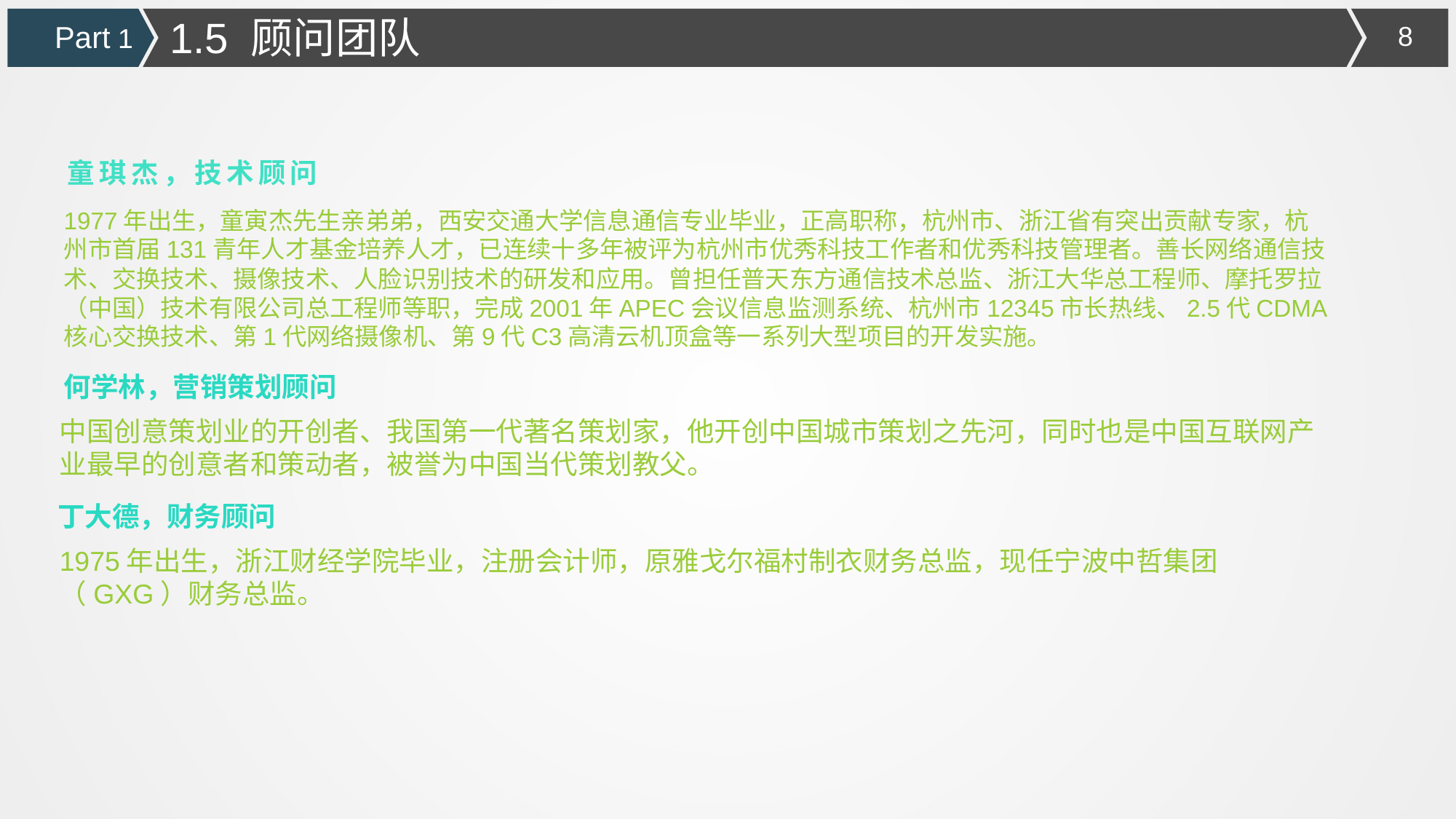

1.5 顾问团队
Part 1
童琪杰，技术顾问
1977年出生，童寅杰先生亲弟弟，西安交通大学信息通信专业毕业，正高职称，杭州市、浙江省有突出贡献专家，杭州市首届131青年人才基金培养人才，已连续十多年被评为杭州市优秀科技工作者和优秀科技管理者。善长网络通信技术、交换技术、摄像技术、人脸识别技术的研发和应用。曾担任普天东方通信技术总监、浙江大华总工程师、摩托罗拉（中国）技术有限公司总工程师等职，完成2001年APEC会议信息监测系统、杭州市12345市长热线、2.5代CDMA核心交换技术、第1代网络摄像机、第9代C3高清云机顶盒等一系列大型项目的开发实施。
何学林，营销策划顾问
中国创意策划业的开创者、我国第一代著名策划家，他开创中国城市策划之先河，同时也是中国互联网产业最早的创意者和策动者，被誉为中国当代策划教父。
丁大德，财务顾问
1975年出生，浙江财经学院毕业，注册会计师，原雅戈尔福村制衣财务总监，现任宁波中哲集团（GXG）财务总监。